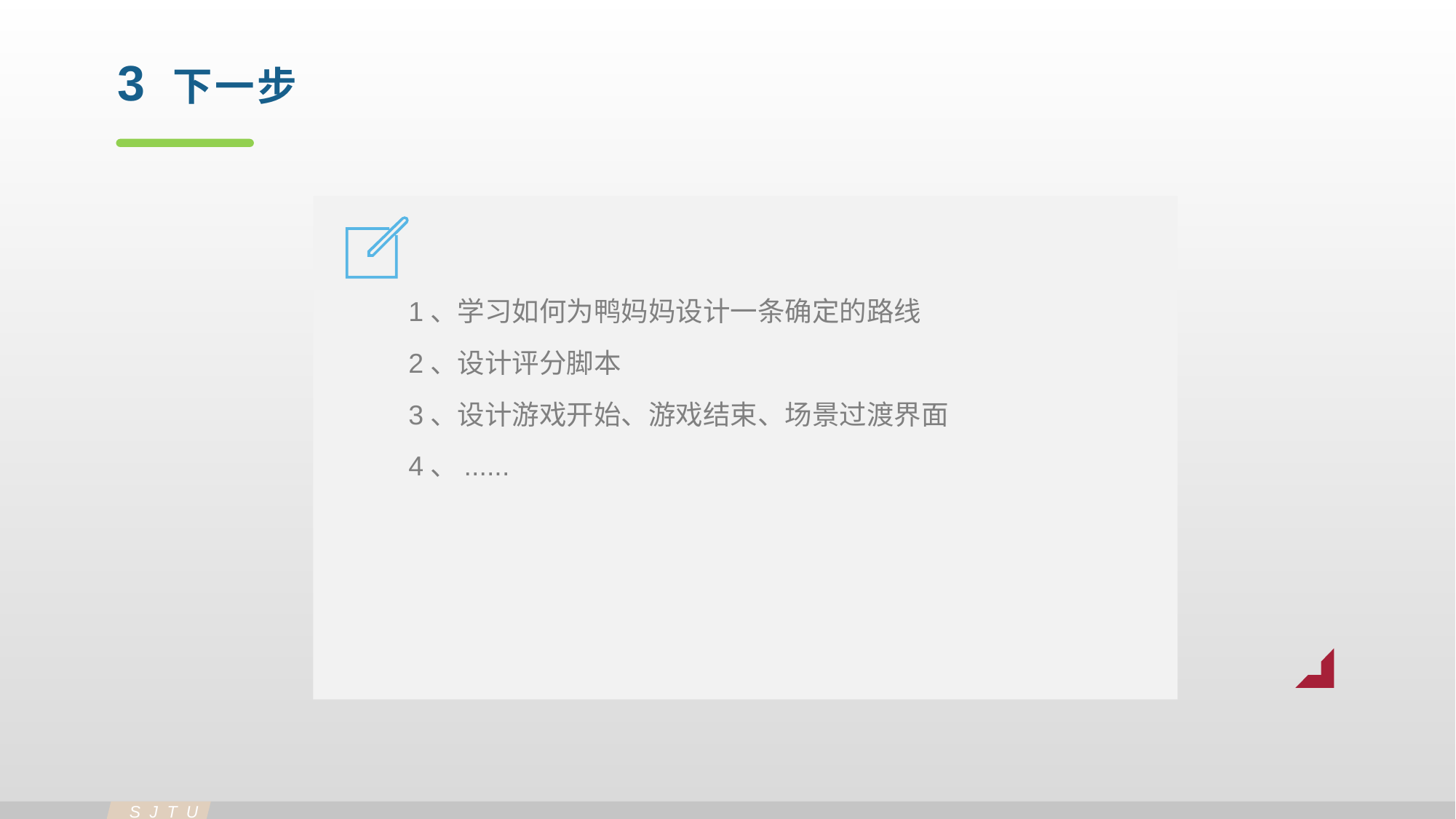

3 下一步

1、学习如何为鸭妈妈设计一条确定的路线
2、设计评分脚本
3、设计游戏开始、游戏结束、场景过渡界面
4、......

10